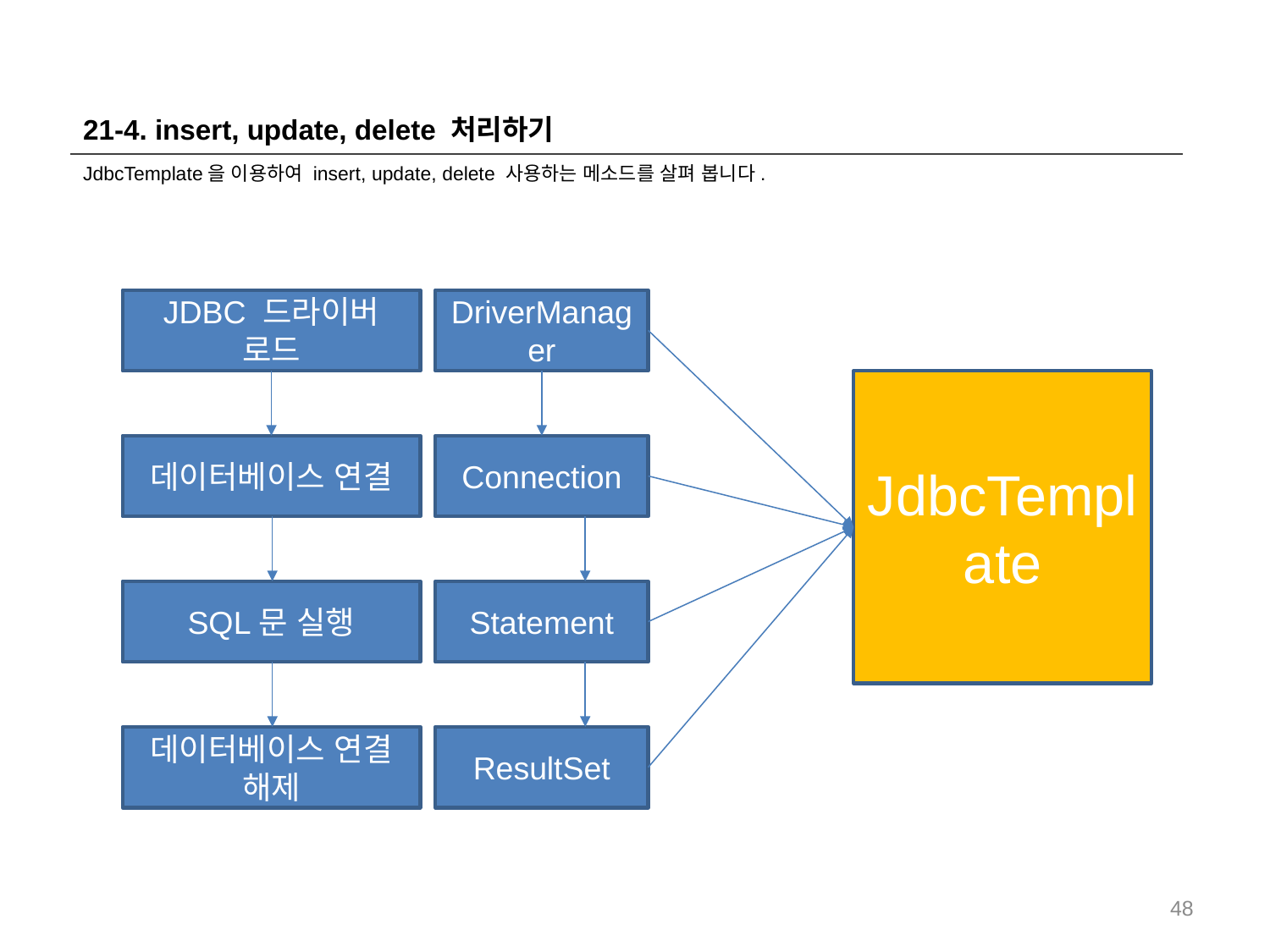

21-4. insert, update, delete 처리하기
JdbcTemplate을 이용하여 insert, update, delete 사용하는 메소드를 살펴 봅니다.
JDBC 드라이버 로드
DriverManager
JdbcTemplate
데이터베이스 연결
Connection
SQL문 실행
Statement
데이터베이스 연결 해제
ResultSet
48